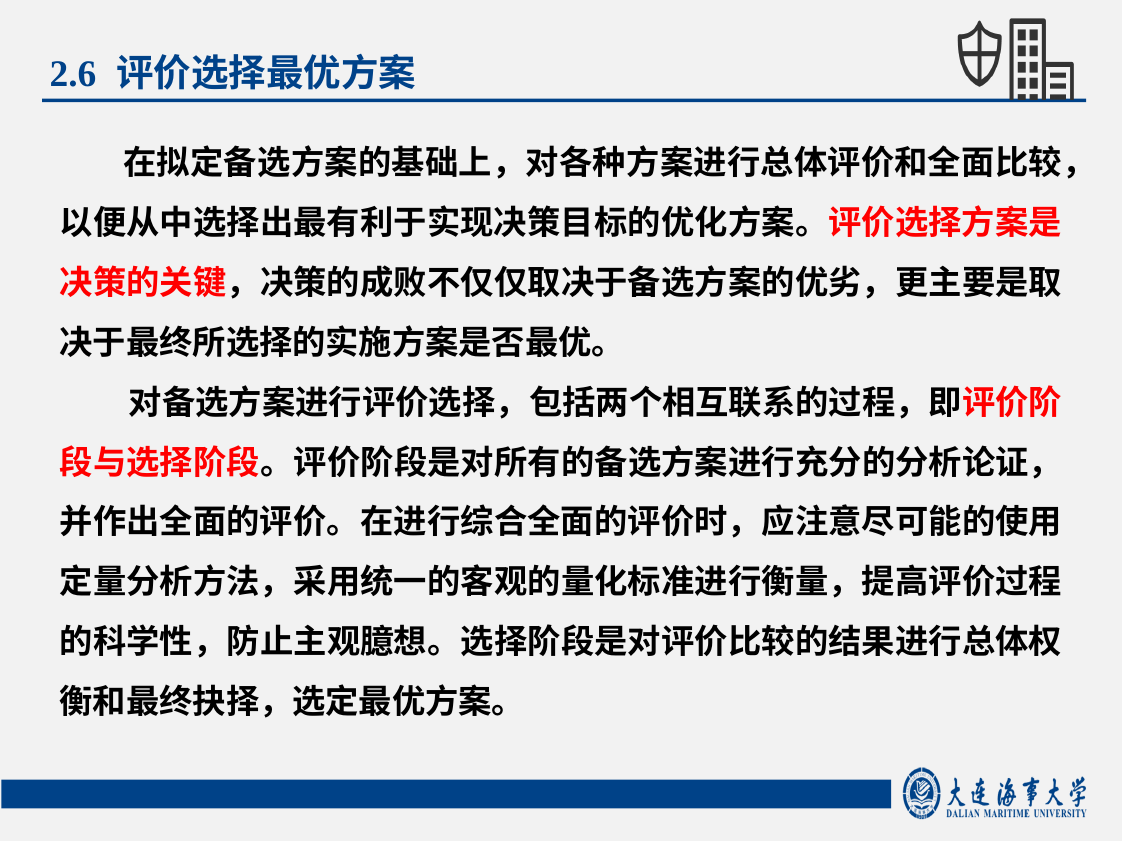

2.6 评价选择最优方案
        在拟定备选方案的基础上，对各种方案进行总体评价和全面比较，以便从中选择出最有利于实现决策目标的优化方案。评价选择方案是决策的关键，决策的成败不仅仅取决于备选方案的优劣，更主要是取决于最终所选择的实施方案是否最优。
        对备选方案进行评价选择，包括两个相互联系的过程，即评价阶段与选择阶段。评价阶段是对所有的备选方案进行充分的分析论证，并作出全面的评价。在进行综合全面的评价时，应注意尽可能的使用定量分析方法，采用统一的客观的量化标准进行衡量，提高评价过程的科学性，防止主观臆想。选择阶段是对评价比较的结果进行总体权衡和最终抉择，选定最优方案。